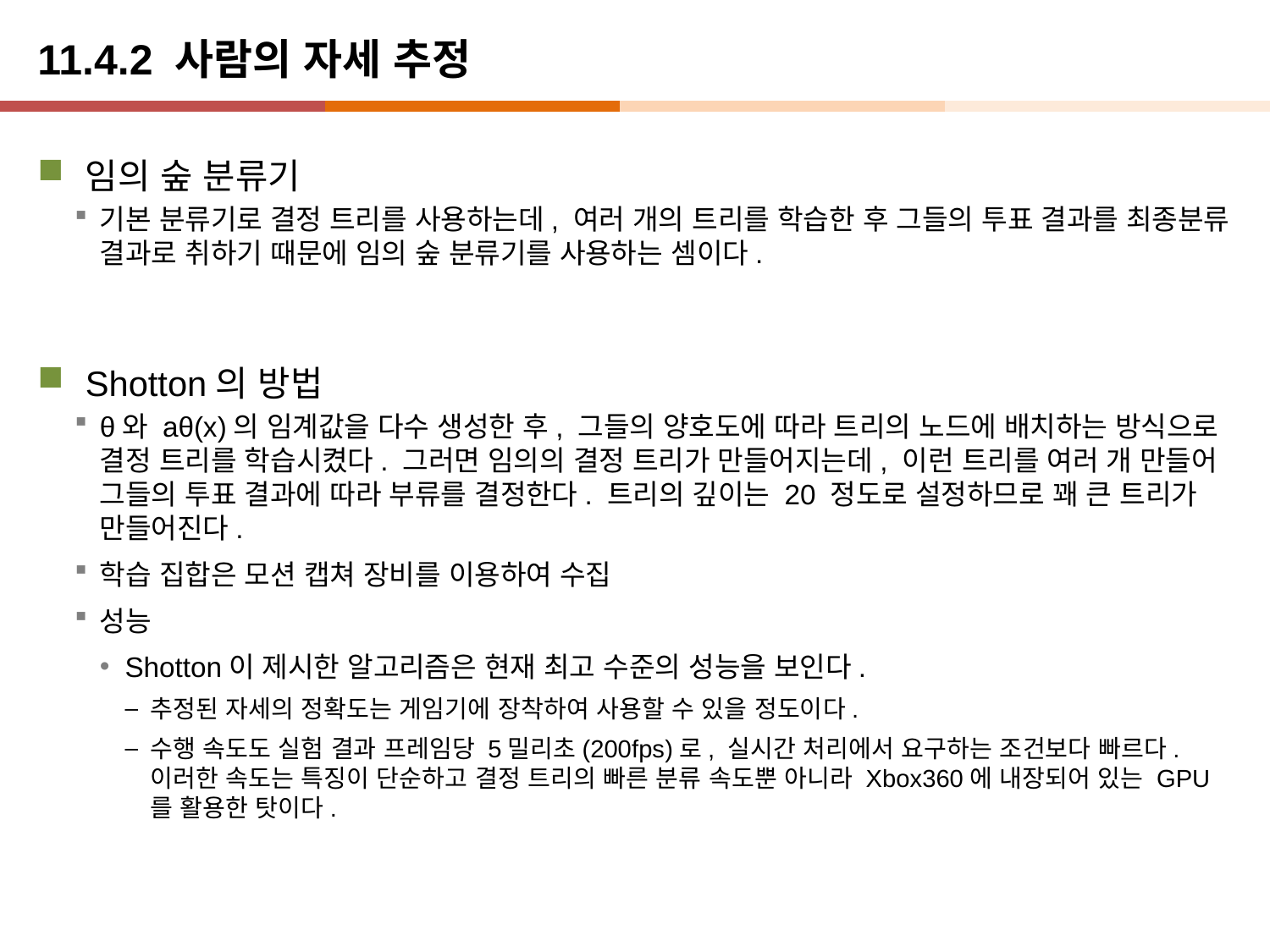

# 11.4.2 사람의 자세 추정
임의 숲 분류기
기본 분류기로 결정 트리를 사용하는데, 여러 개의 트리를 학습한 후 그들의 투표 결과를 최종분류 결과로 취하기 때문에 임의 숲 분류기를 사용하는 셈이다.

Shotton의 방법
θ와 aθ(x)의 임계값을 다수 생성한 후, 그들의 양호도에 따라 트리의 노드에 배치하는 방식으로 결정 트리를 학습시켰다. 그러면 임의의 결정 트리가 만들어지는데, 이런 트리를 여러 개 만들어 그들의 투표 결과에 따라 부류를 결정한다. 트리의 깊이는 20 정도로 설정하므로 꽤 큰 트리가 만들어진다.
학습 집합은 모션 캡쳐 장비를 이용하여 수집
성능
Shotton이 제시한 알고리즘은 현재 최고 수준의 성능을 보인다.
추정된 자세의 정확도는 게임기에 장착하여 사용할 수 있을 정도이다.
수행 속도도 실험 결과 프레임당 5밀리초(200fps)로, 실시간 처리에서 요구하는 조건보다 빠르다. 이러한 속도는 특징이 단순하고 결정 트리의 빠른 분류 속도뿐 아니라 Xbox360에 내장되어 있는 GPU를 활용한 탓이다.